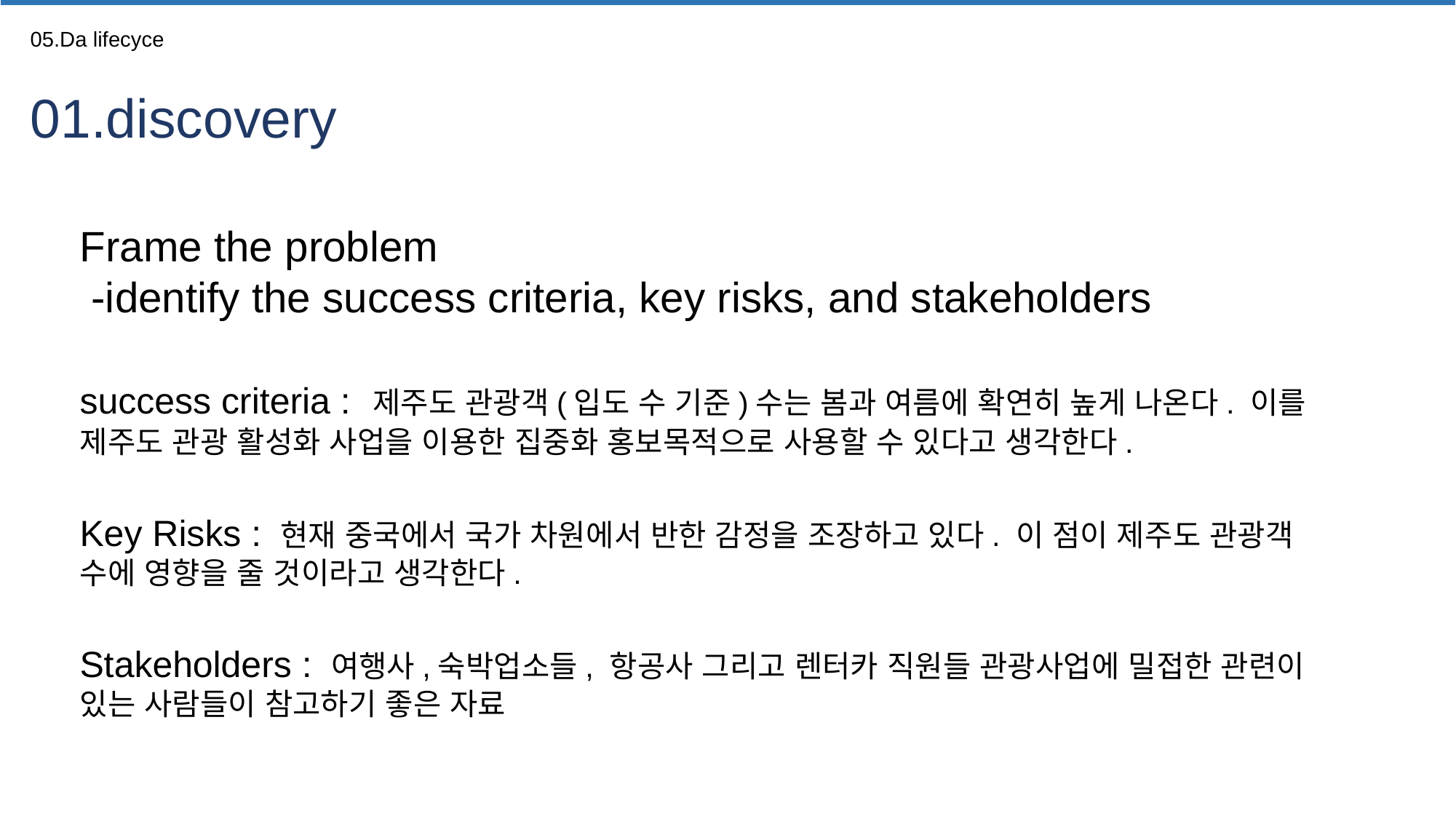

05.Da lifecyce

01.discovery
Frame the problem
 -identify the success criteria, key risks, and stakeholders

success criteria : 제주도 관광객(입도 수 기준)수는 봄과 여름에 확연히 높게 나온다. 이를 제주도 관광 활성화 사업을 이용한 집중화 홍보목적으로 사용할 수 있다고 생각한다.

Key Risks : 현재 중국에서 국가 차원에서 반한 감정을 조장하고 있다. 이 점이 제주도 관광객 수에 영향을 줄 것이라고 생각한다.

Stakeholders : 여행사,숙박업소들, 항공사 그리고 렌터카 직원들 관광사업에 밀접한 관련이 있는 사람들이 참고하기 좋은 자료